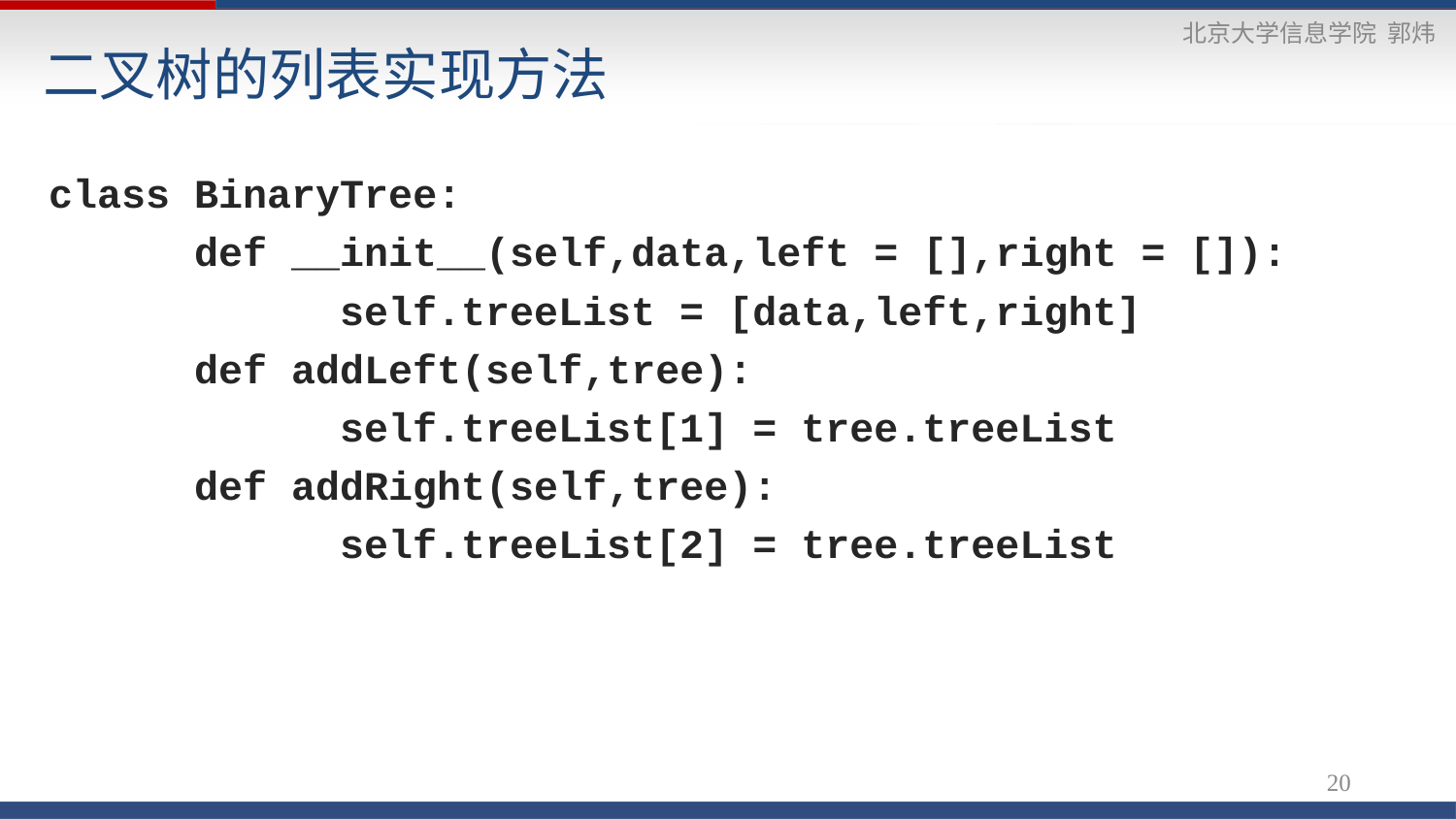

# 二叉树的列表实现方法
class BinaryTree:
	def __init__(self,data,left = [],right = []):
		self.treeList = [data,left,right]
	def addLeft(self,tree):
		self.treeList[1] = tree.treeList
	def addRight(self,tree):
		self.treeList[2] = tree.treeList
20